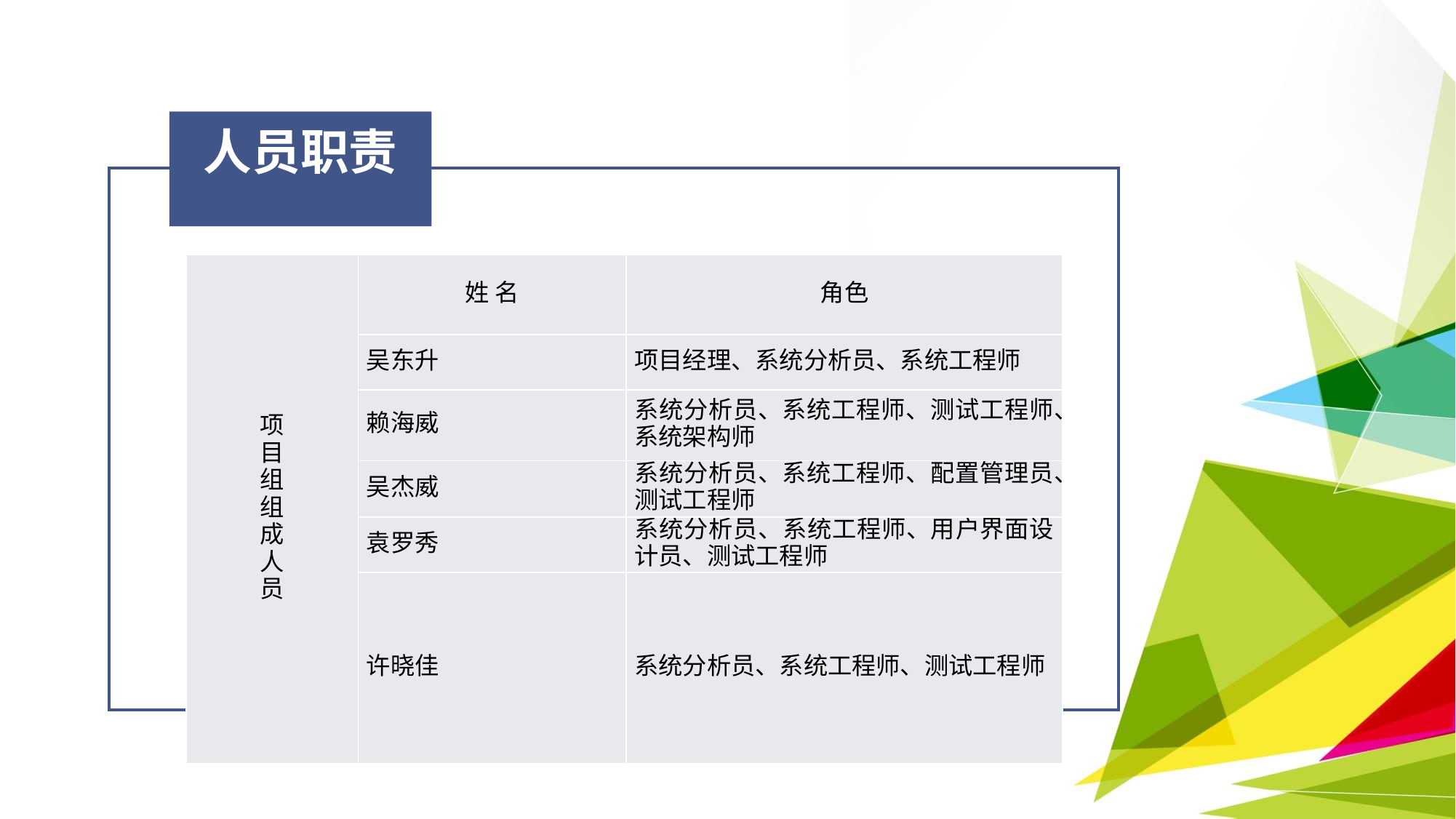

人员职责

| 项 目 组 组 成 人 员 | 姓 名 | 角色 |
| --- | --- | --- |
|  | 吴东升 | 项目经理、系统分析员、系统工程师 |
|  | 赖海威 | 系统分析员、系统工程师、测试工程师、系统架构师 |
|  | 吴杰威 | 系统分析员、系统工程师、配置管理员、测试工程师 |
|  | 袁罗秀 | 系统分析员、系统工程师、用户界面设计员、测试工程师 |
|  | 许晓佳 | 系统分析员、系统工程师、测试工程师 |